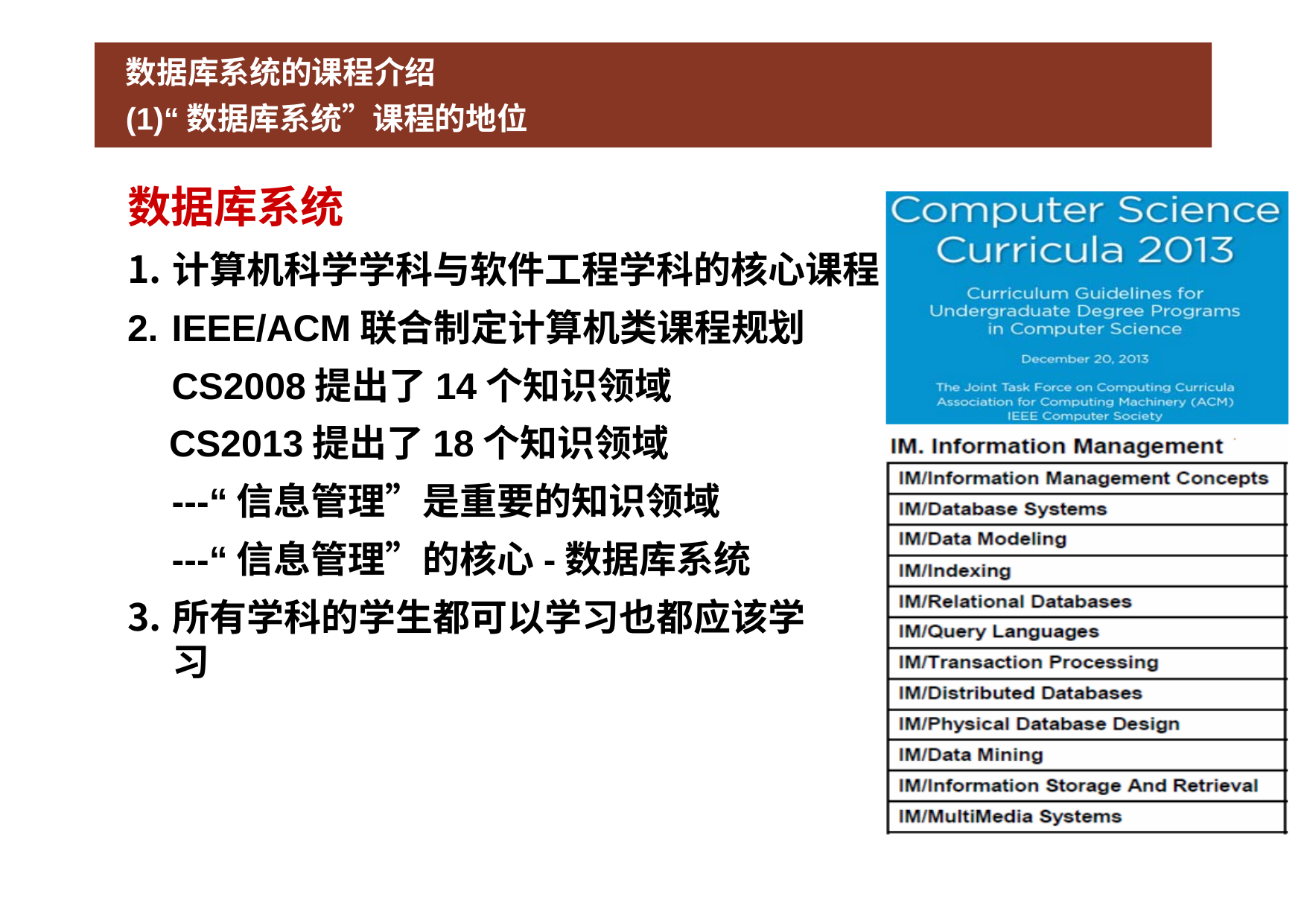

数据库系统的课程介绍
(1)“数据库系统”课程的地位
数据库系统
计算机科学学科与软件工程学科的核心课程
IEEE/ACM联合制定计算机类课程规划  CS2008提出了14个知识领域
    CS2013提出了18个知识领域
---“信息管理”是重要的知识领域
---“信息管理”的核心-数据库系统
所有学科的学生都可以学习也都应该学习